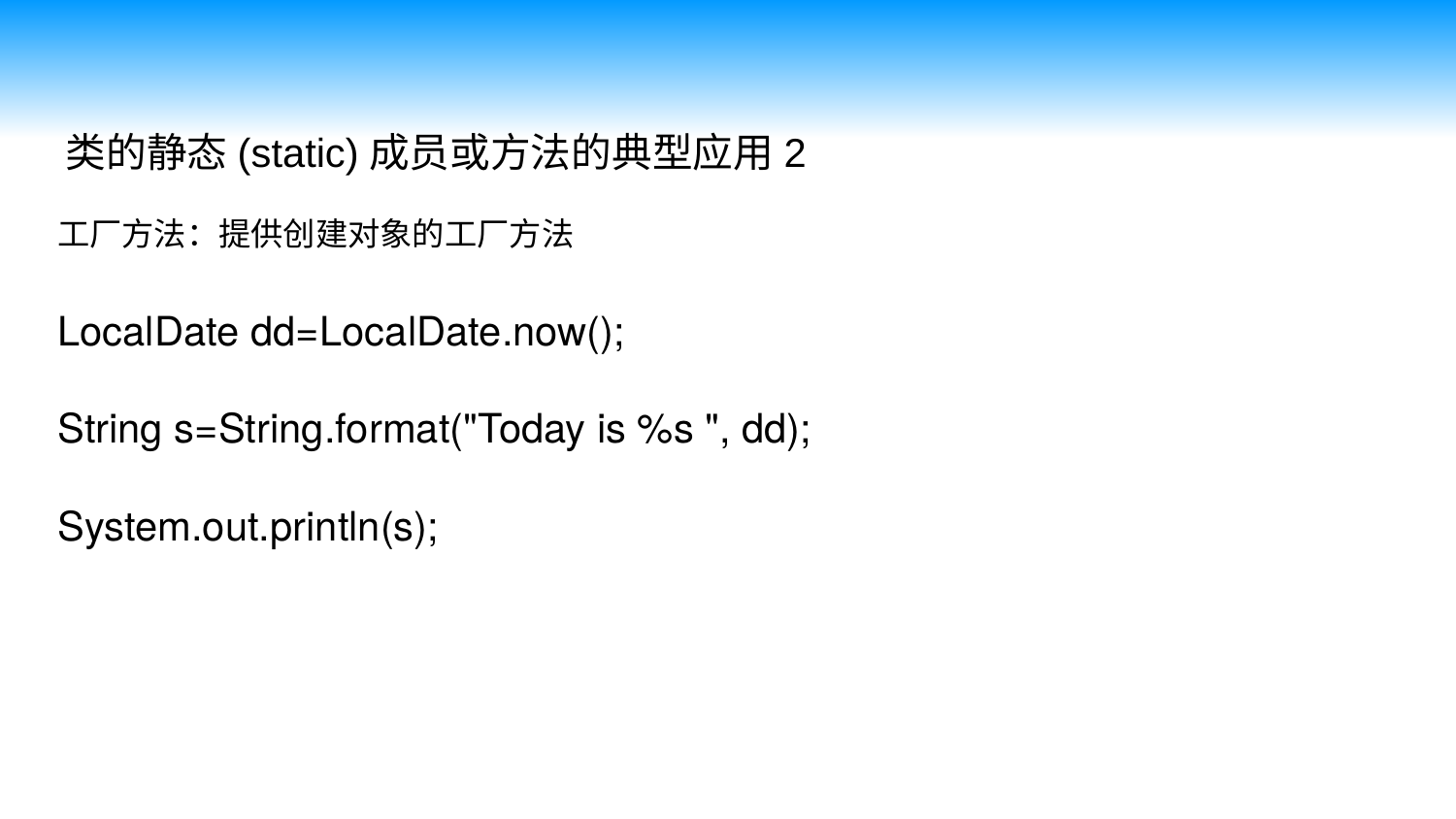

类的静态(static)成员或方法的典型应用2
工厂方法：提供创建对象的工厂方法
LocalDate dd=LocalDate.now();

String s=String.format("Today is %s ", dd);

System.out.println(s);